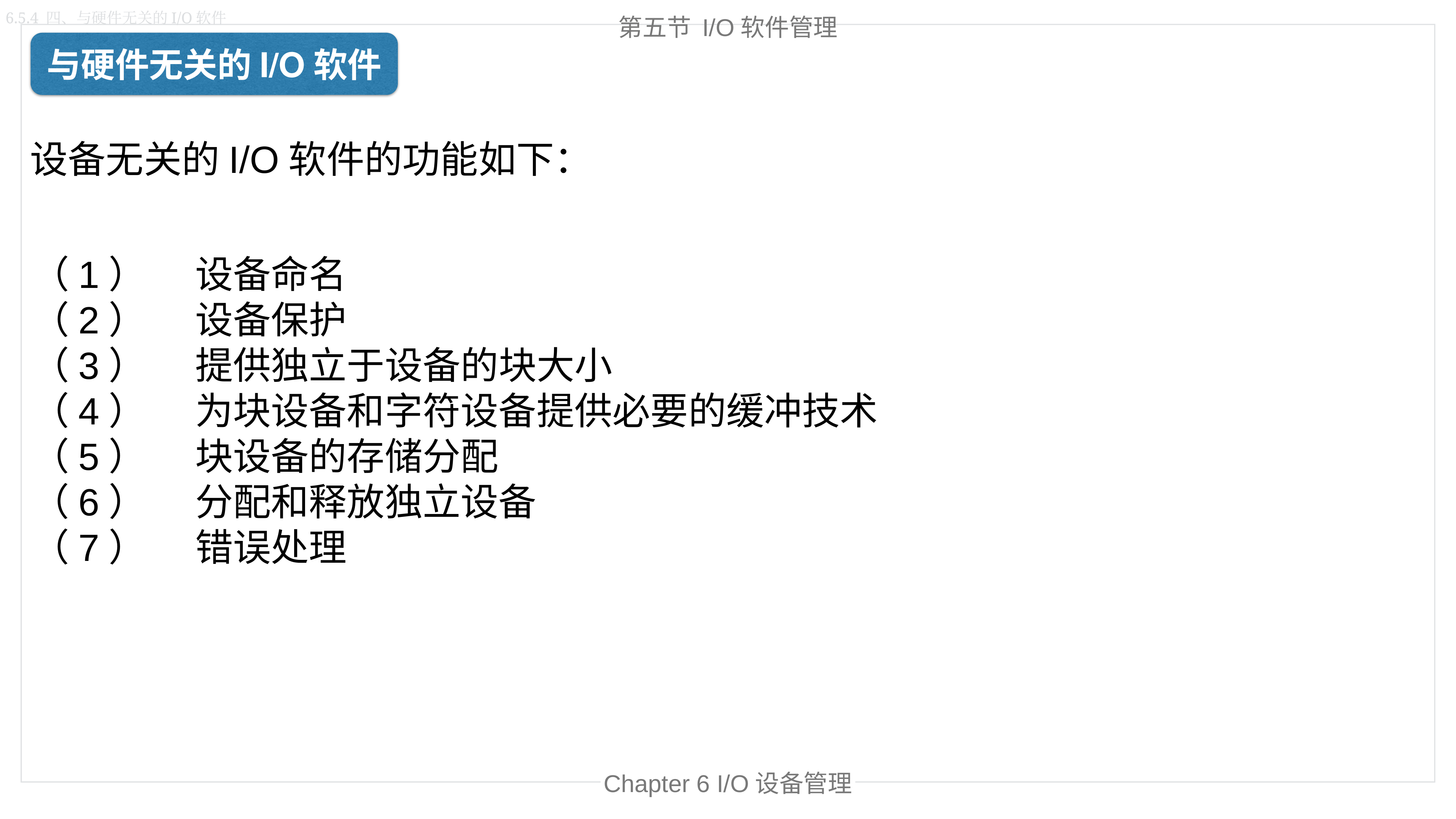

6.5.4 四、与硬件无关的I/O软件
第五节 I/O软件管理

与硬件无关的I/O软件
设备无关的I/O软件的功能如下：
（1）	设备命名
（2）	设备保护
（3）	提供独立于设备的块大小
（4）	为块设备和字符设备提供必要的缓冲技术
（5）	块设备的存储分配
（6）	分配和释放独立设备
（7）	错误处理
Chapter 6 I/O设备管理
Chapter 处理器管理